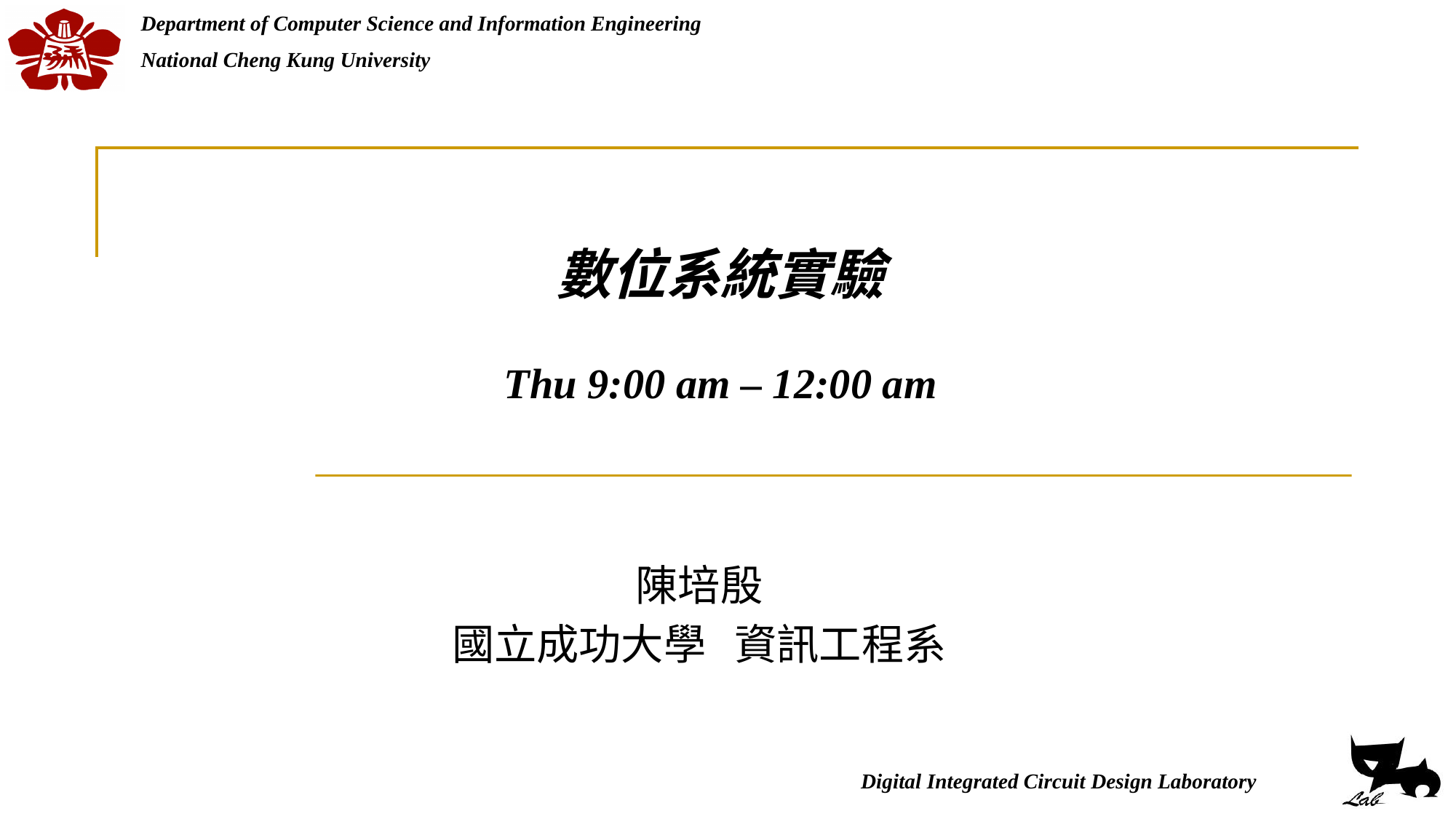

數位系統實驗

Thu 9:00 am – 12:00 am
陳培殷
國立成功大學   資訊工程系